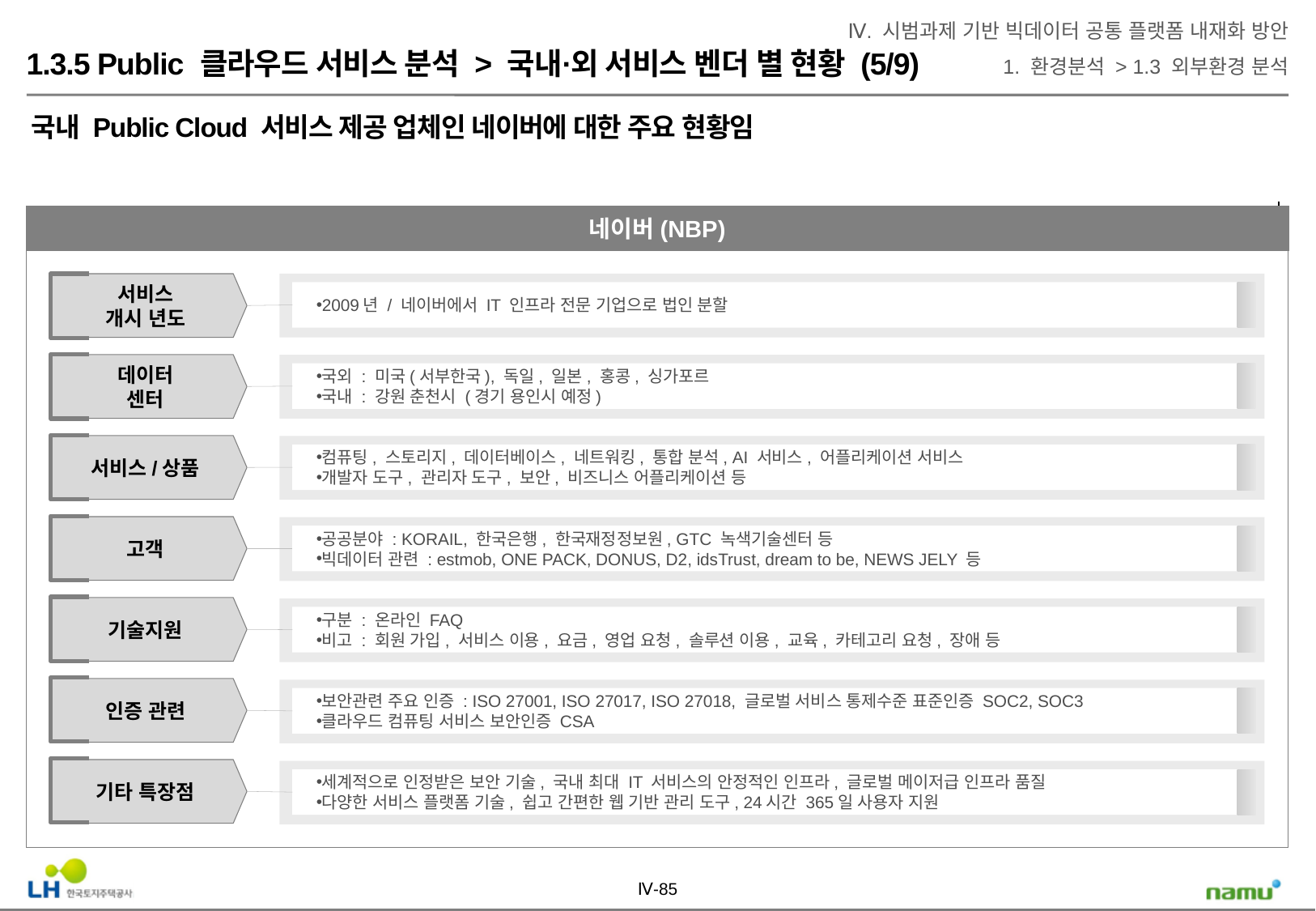

Ⅳ. 시범과제 기반 빅데이터 공통 플랫폼 내재화 방안
1. 환경분석 > 1.3 외부환경 분석
1.3.5 Public 클라우드 서비스 분석 > 국내∙외 서비스 벤더 별 현황 (5/9)
국내 Public Cloud 서비스 제공 업체인 네이버에 대한 주요 현황임
네이버(NBP)

서비스
개시 년도
데이터
센터
서비스/상품
고객
기술지원
인증 관련
기타 특장점

2009년 / 네이버에서 IT 인프라 전문 기업으로 법인 분할

국외 : 미국(서부한국), 독일, 일본, 홍콩, 싱가포르
국내 : 강원 춘천시 (경기 용인시 예정)

컴퓨팅, 스토리지, 데이터베이스, 네트워킹, 통합 분석, AI 서비스, 어플리케이션 서비스
개발자 도구, 관리자 도구, 보안, 비즈니스 어플리케이션 등

공공분야 : KORAIL, 한국은행, 한국재정정보원, GTC 녹색기술센터 등
빅데이터 관련 : estmob, ONE PACK, DONUS, D2, idsTrust, dream to be, NEWS JELY 등

구분 : 온라인 FAQ
비고 : 회원 가입, 서비스 이용, 요금, 영업 요청, 솔루션 이용, 교육, 카테고리 요청, 장애 등

보안관련 주요 인증 : ISO 27001, ISO 27017, ISO 27018, 글로벌 서비스 통제수준 표준인증 SOC2, SOC3
클라우드 컴퓨팅 서비스 보안인증 CSA

세계적으로 인정받은 보안 기술, 국내 최대 IT 서비스의 안정적인 인프라, 글로벌 메이저급 인프라 품질
다양한 서비스 플랫폼 기술, 쉽고 간편한 웹 기반 관리 도구, 24시간 365일 사용자 지원